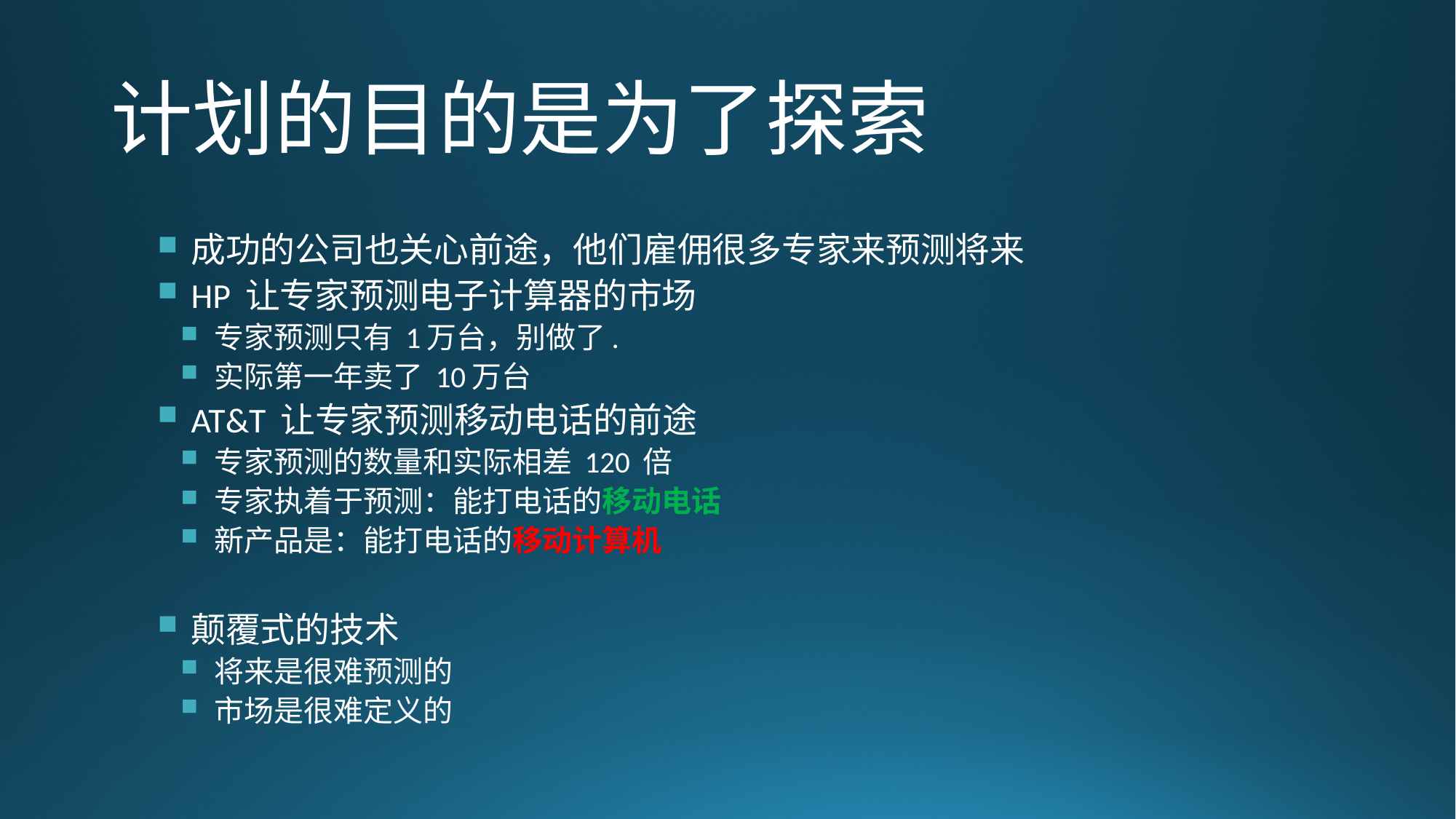

# 计划的目的是为了探索
成功的公司也关心前途，他们雇佣很多专家来预测将来
HP 让专家预测电子计算器的市场
专家预测只有 1万台，别做了.
实际第一年卖了 10万台
AT&T 让专家预测移动电话的前途
专家预测的数量和实际相差 120 倍
专家执着于预测：能打电话的移动电话
新产品是：能打电话的移动计算机

颠覆式的技术
将来是很难预测的
市场是很难定义的